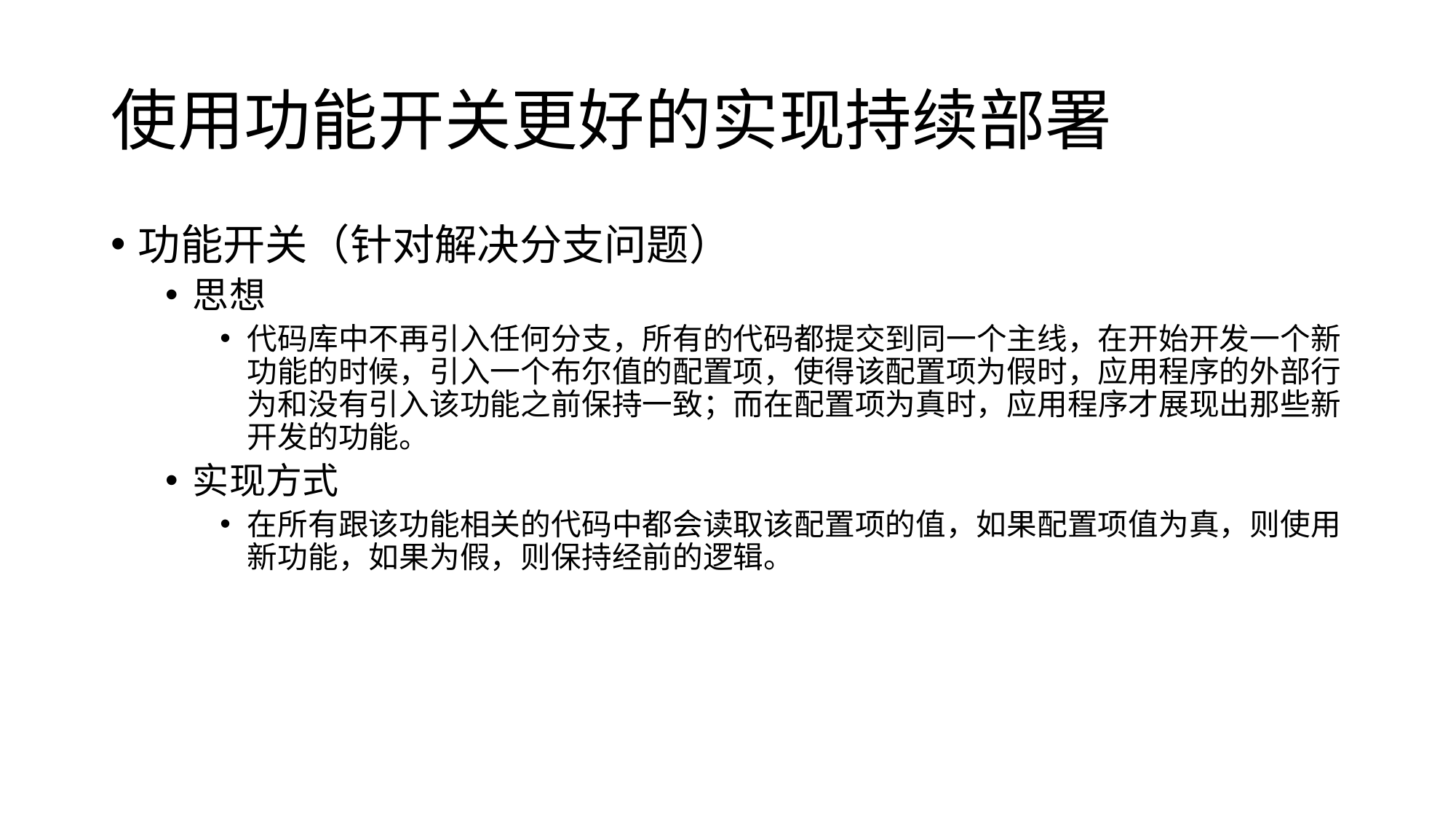

# 使用功能开关更好的实现持续部署
功能开关（针对解决分支问题）
思想
代码库中不再引入任何分支，所有的代码都提交到同一个主线，在开始开发一个新功能的时候，引入一个布尔值的配置项，使得该配置项为假时，应用程序的外部行为和没有引入该功能之前保持一致；而在配置项为真时，应用程序才展现出那些新开发的功能。
实现方式
在所有跟该功能相关的代码中都会读取该配置项的值，如果配置项值为真，则使用新功能，如果为假，则保持经前的逻辑。